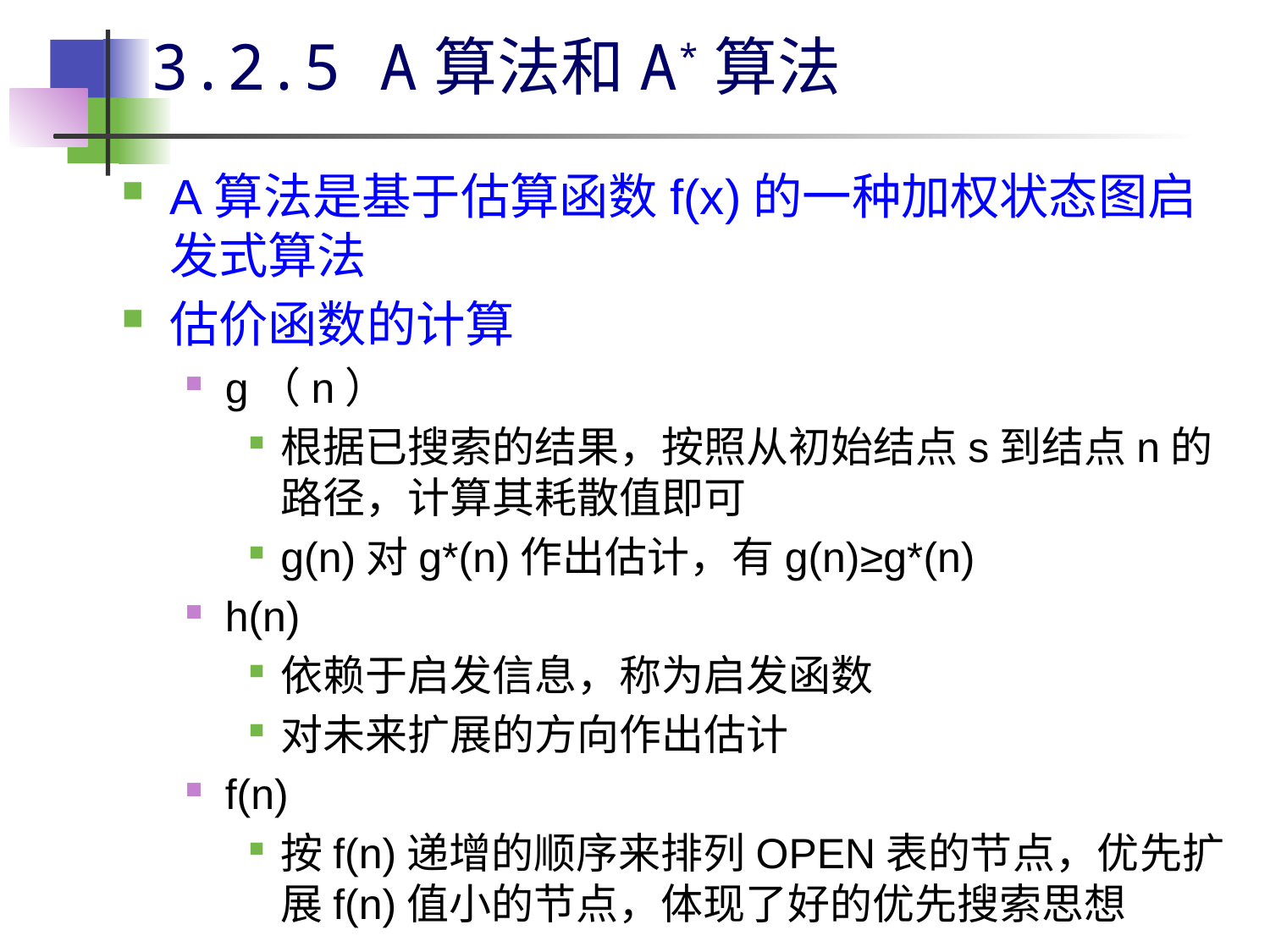

# 3.2.5 A算法和A*算法
A算法是基于估算函数f(x)的一种加权状态图启发式算法
估价函数的计算
g（n）
根据已搜索的结果，按照从初始结点s到结点n的路径，计算其耗散值即可
g(n)对g*(n)作出估计，有g(n)≥g*(n)
h(n)
依赖于启发信息，称为启发函数
对未来扩展的方向作出估计
f(n)
按f(n)递增的顺序来排列OPEN表的节点，优先扩展f(n)值小的节点，体现了好的优先搜索思想